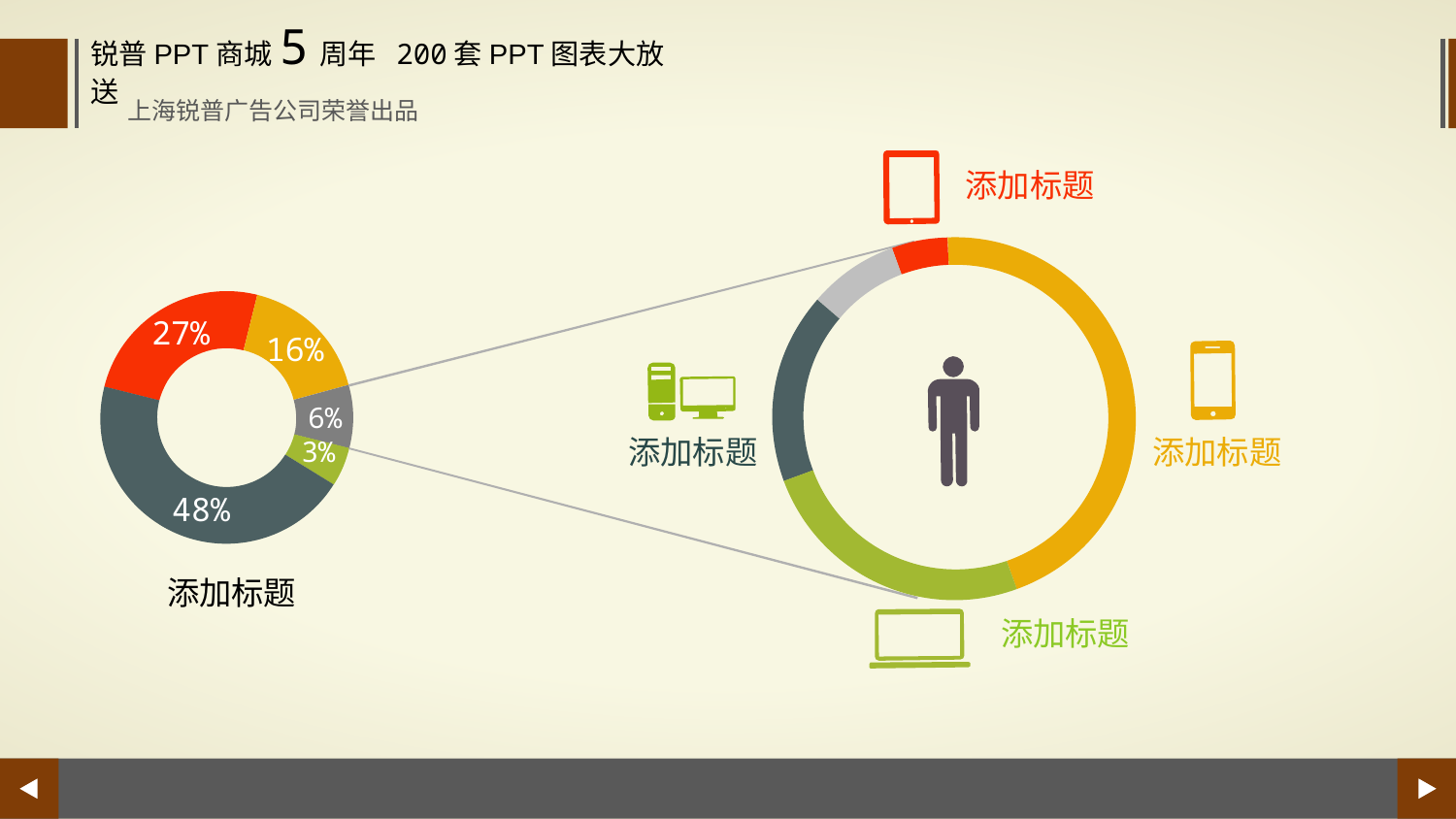

锐普PPT商城5周年  200套PPT图表大放送

上海锐普广告公司荣誉出品

添加标题

27%
16%

6%

添加标题
添加标题
3%

48%
添加标题
添加标题